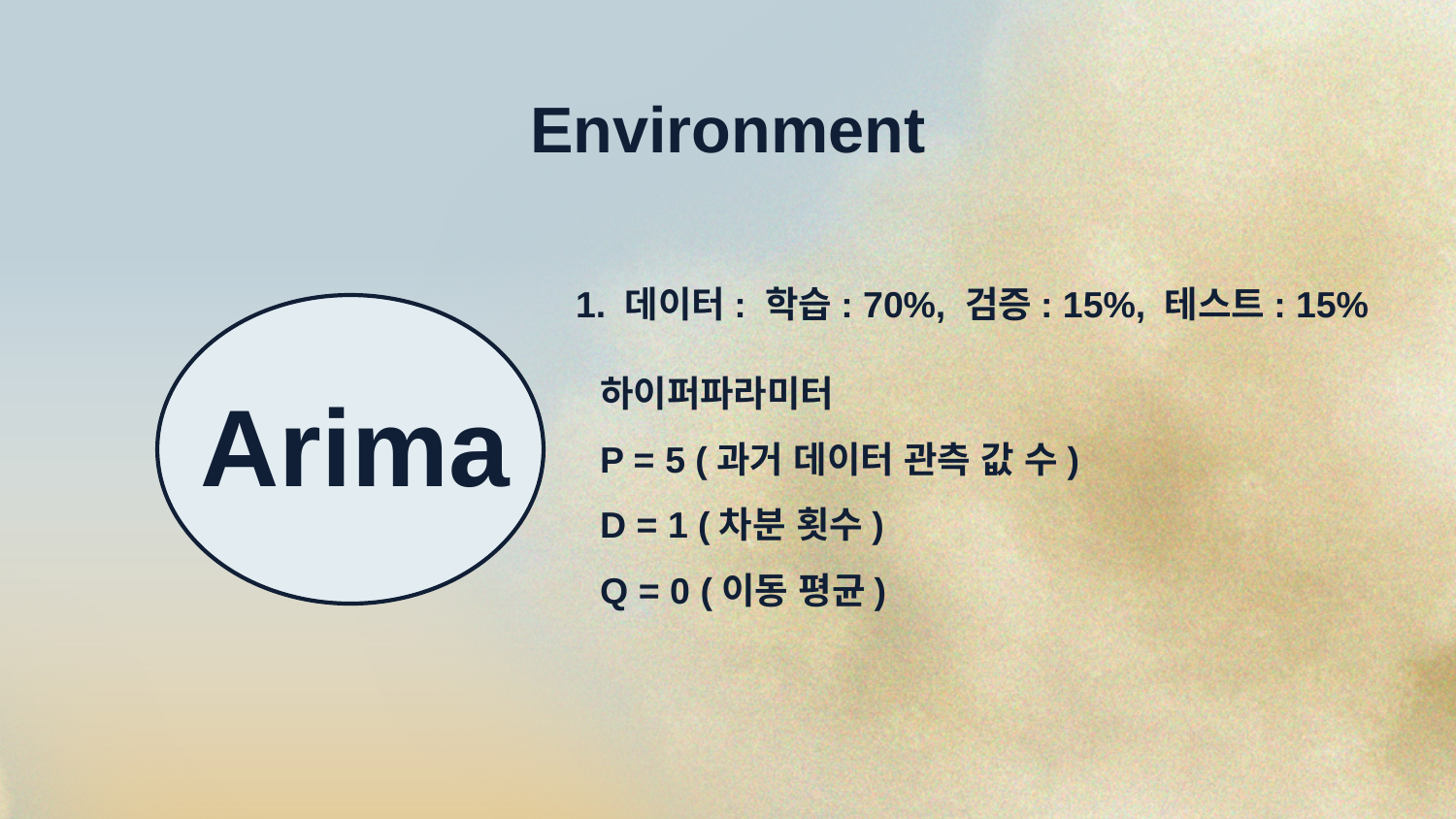

Environment
1. 데이터: 학습: 70%, 검증: 15%, 테스트: 15%

하이퍼파라미터
P = 5 (과거 데이터 관측 값 수)
D = 1 (차분 횟수)
Q = 0 (이동 평균)
Arima